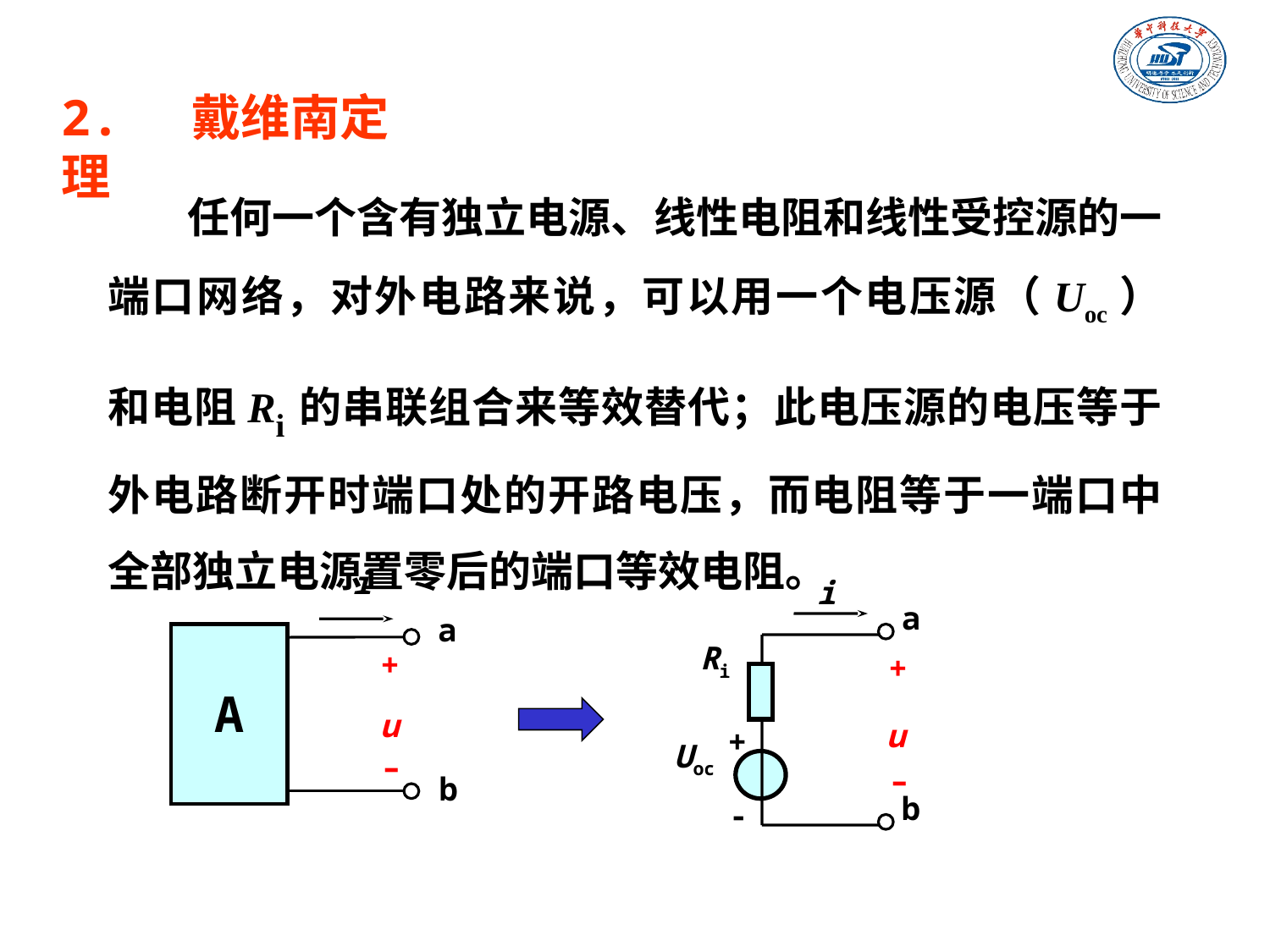

2.  戴维南定理
任何一个含有独立电源、线性电阻和线性受控源的一端口网络，对外电路来说，可以用一个电压源（Uoc） 和电阻Ri的串联组合来等效替代；此电压源的电压等于外电路断开时端口处的开路电压，而电阻等于一端口中全部独立电源置零后的端口等效电阻。
i
a

+
A
u
–
b

i
a

Ri

+

u
+
Uoc

–
-
b